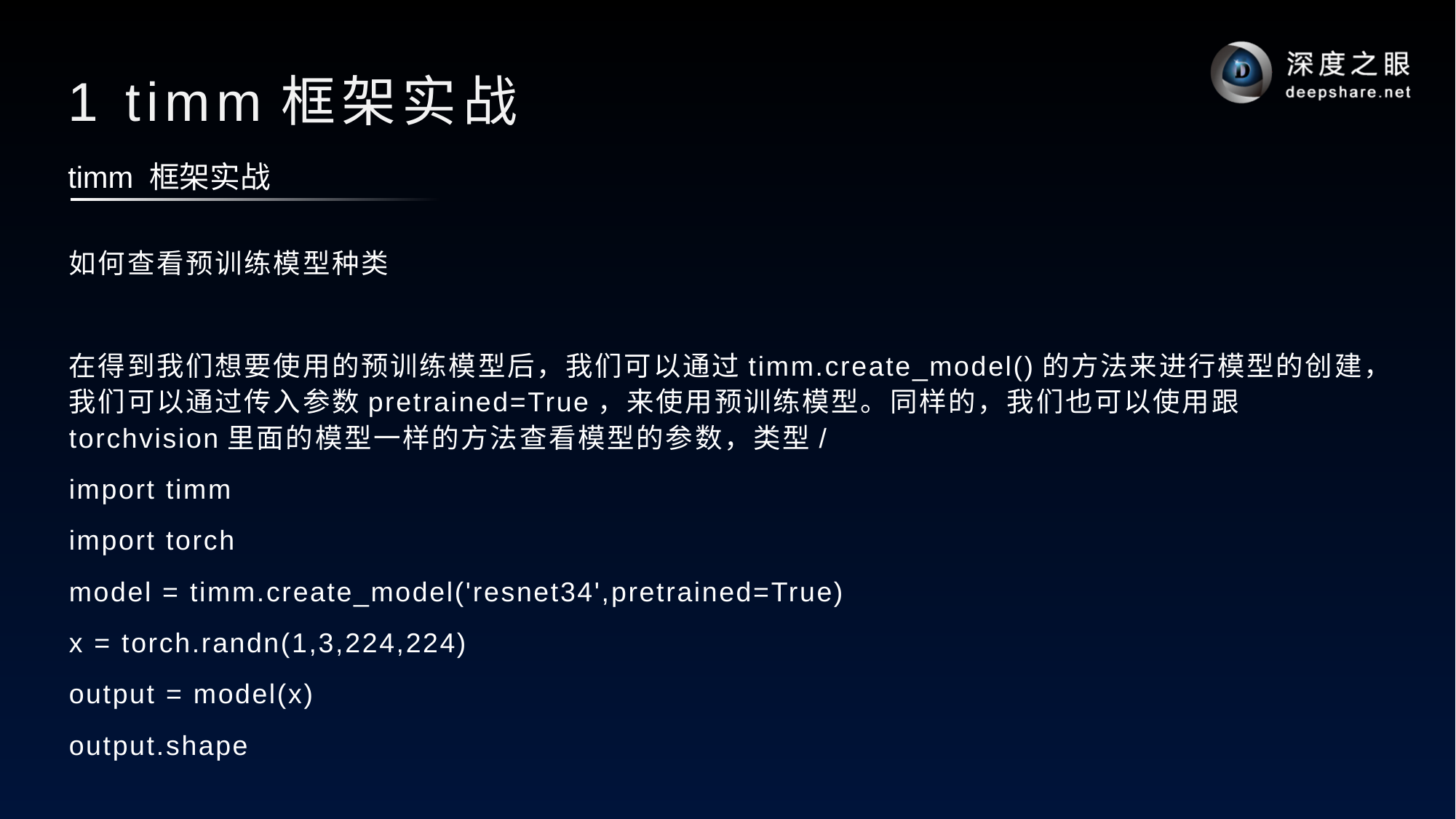

# 1 timm框架实战
timm 框架实战
如何查看预训练模型种类

在得到我们想要使用的预训练模型后，我们可以通过timm.create_model()的方法来进行模型的创建，我们可以通过传入参数pretrained=True，来使用预训练模型。同样的，我们也可以使用跟torchvision里面的模型一样的方法查看模型的参数，类型/
import timm
import torch
model = timm.create_model('resnet34',pretrained=True)
x = torch.randn(1,3,224,224)
output = model(x)
output.shape